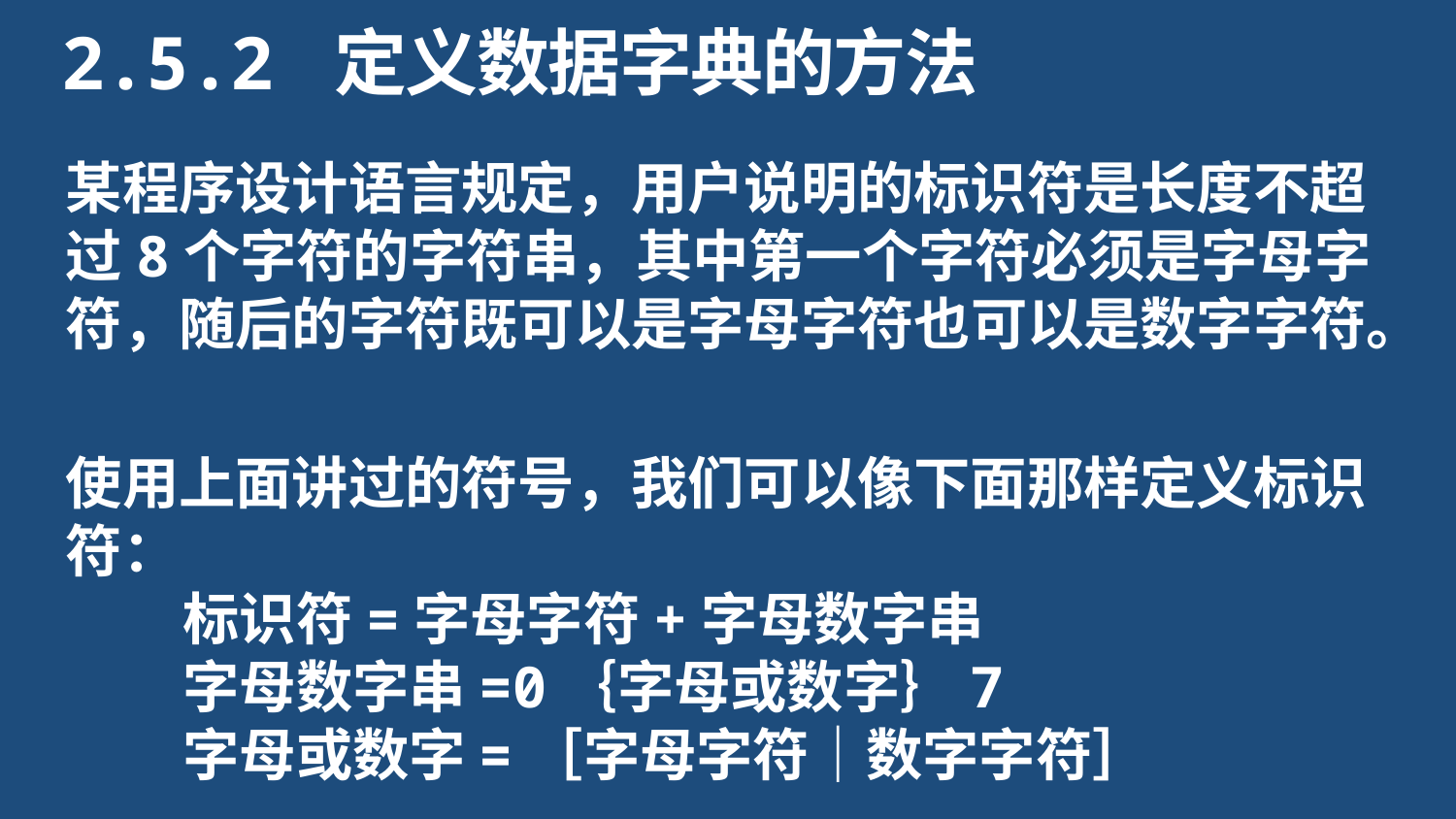

2.5.2 定义数据字典的方法
某程序设计语言规定，用户说明的标识符是长度不超过8个字符的字符串，其中第一个字符必须是字母字符，随后的字符既可以是字母字符也可以是数字字符。

使用上面讲过的符号，我们可以像下面那样定义标识符：
标识符=字母字符+字母数字串
字母数字串=0｛字母或数字｝7
字母或数字=［字母字符｜数字字符］